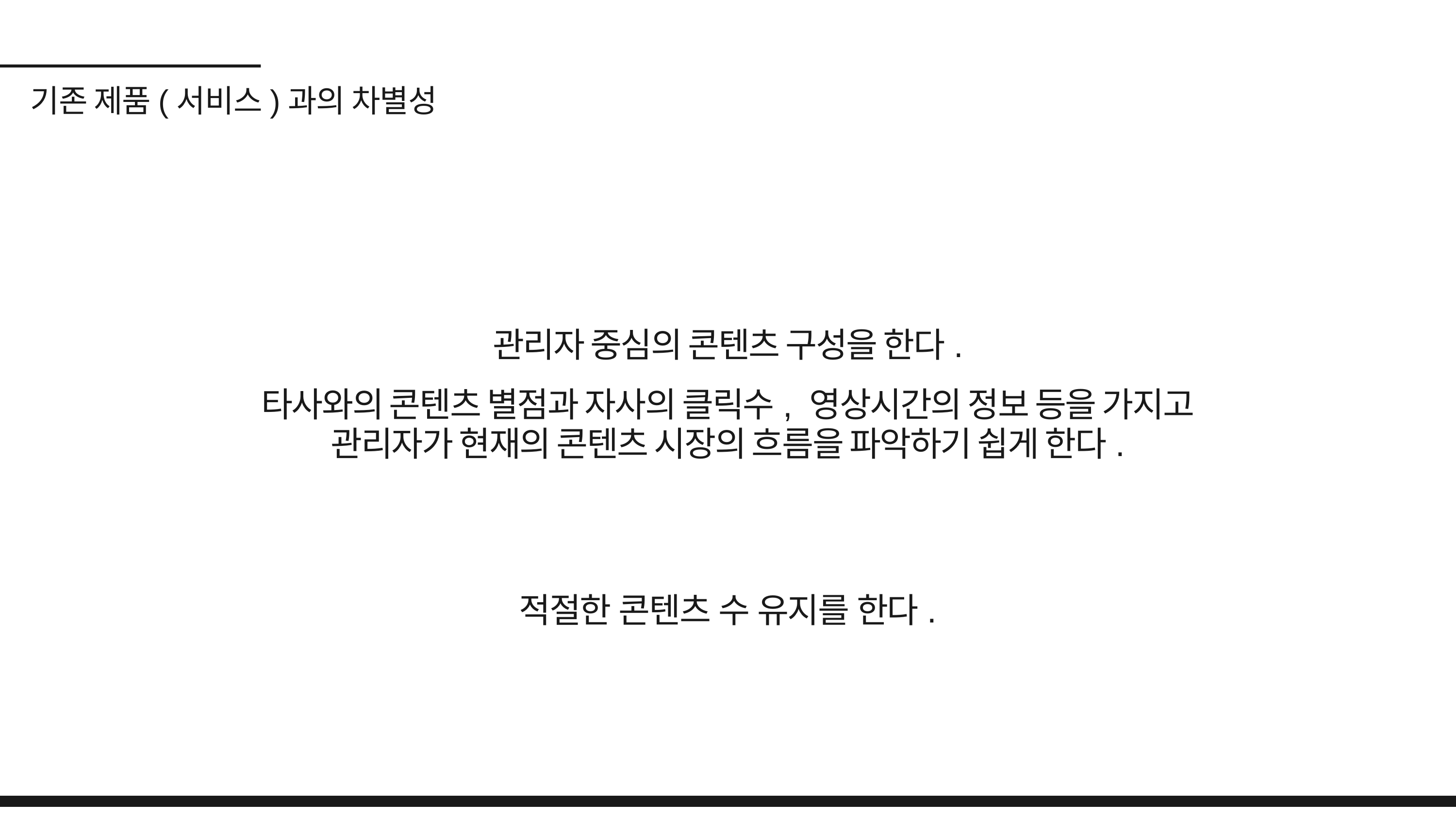

기존 제품(서비스)과의 차별성
관리자 중심의 콘텐츠 구성을 한다.
타사와의 콘텐츠 별점과 자사의 클릭수, 영상시간의 정보 등을 가지고
관리자가 현재의 콘텐츠 시장의 흐름을 파악하기 쉽게 한다.
적절한 콘텐츠 수 유지를 한다.